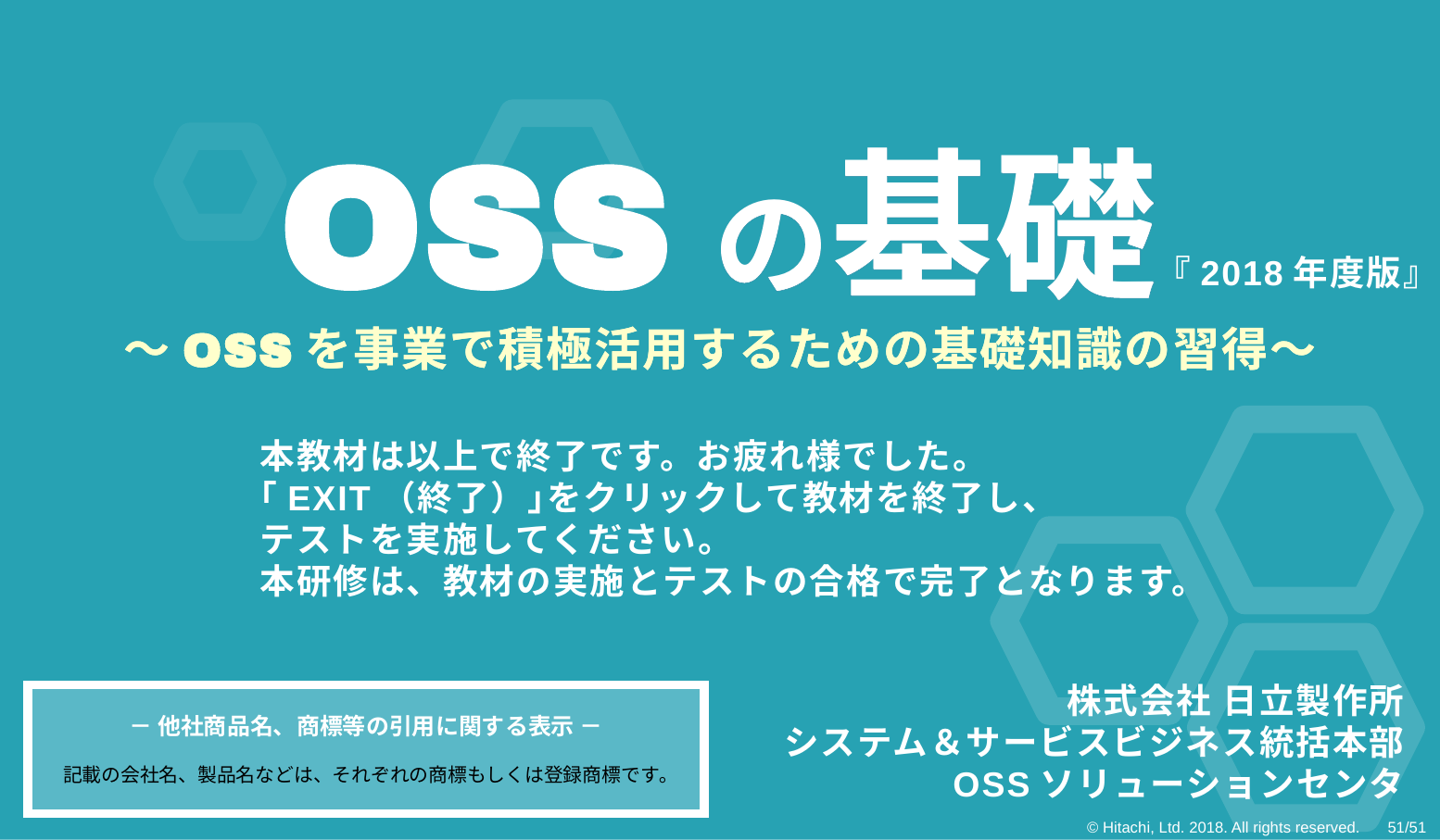

OSSの基礎
～OSSを事業で積極活用するための基礎知識の習得～
OSSの基礎
～OSSを事業で積極活用するための基礎知識の習得～

『2018年度版』

本教材は以上で終了です。お疲れ様でした。
｢EXIT（終了）｣をクリックして教材を終了し、
テストを実施してください。
本研修は、教材の実施とテストの合格で完了となります。
株式会社 日立製作所
システム＆サービスビジネス統括本部
 OSSソリューションセンタ

－ 他社商品名、商標等の引用に関する表示 －

記載の会社名、製品名などは、それぞれの商標もしくは登録商標です｡

© Hitachi, Ltd. 2018. All rights reserved. 　51/51